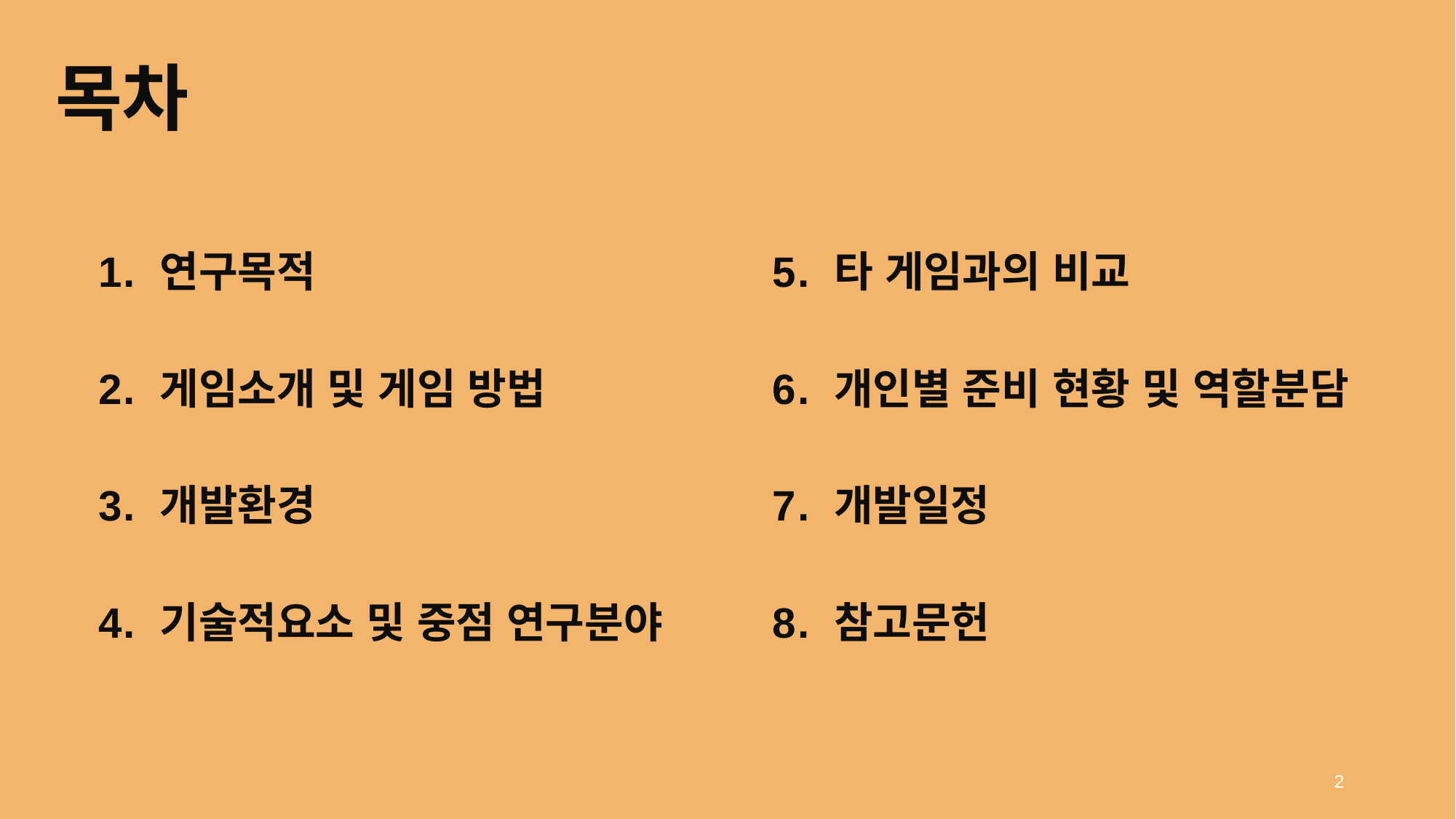

# 목차

타 게임과의 비교
개인별 준비 현황 및 역할분담
개발일정
참고문헌
연구목적
게임소개 및 게임 방법
개발환경
기술적요소 및 중점 연구분야
2